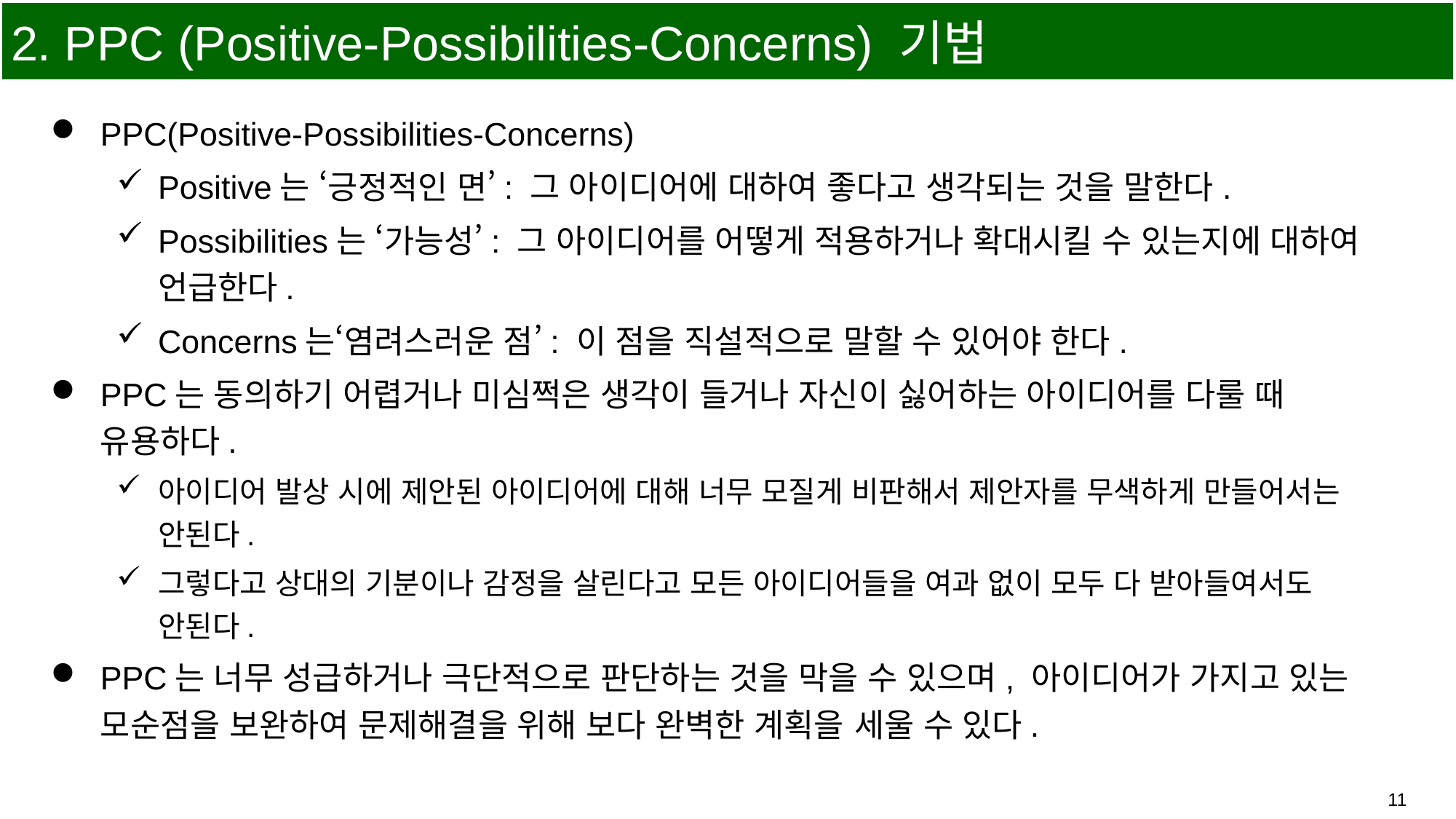

# 2. PPC (Positive-Possibilities-Concerns) 기법
PPC(Positive-Possibilities-Concerns)
Positive는 ‘긍정적인 면’: 그 아이디어에 대하여 좋다고 생각되는 것을 말한다.
Possibilities는 ‘가능성’: 그 아이디어를 어떻게 적용하거나 확대시킬 수 있는지에 대하여 언급한다.
Concerns는‘염려스러운 점’: 이 점을 직설적으로 말할 수 있어야 한다.
PPC는 동의하기 어렵거나 미심쩍은 생각이 들거나 자신이 싫어하는 아이디어를 다룰 때 유용하다.
아이디어 발상 시에 제안된 아이디어에 대해 너무 모질게 비판해서 제안자를 무색하게 만들어서는 안된다.
그렇다고 상대의 기분이나 감정을 살린다고 모든 아이디어들을 여과 없이 모두 다 받아들여서도 안된다.
PPC는 너무 성급하거나 극단적으로 판단하는 것을 막을 수 있으며, 아이디어가 가지고 있는 모순점을 보완하여 문제해결을 위해 보다 완벽한 계획을 세울 수 있다.